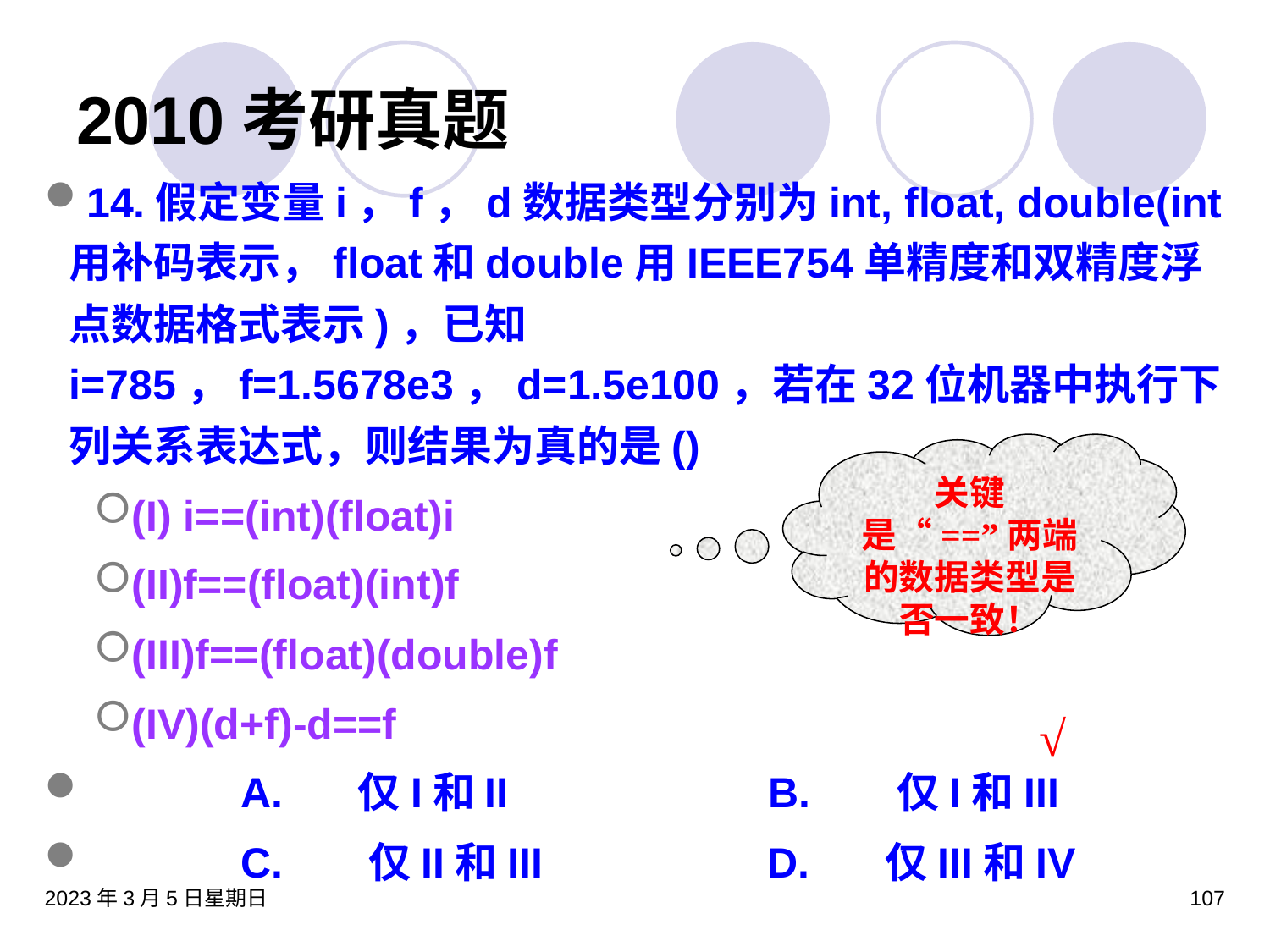

# 2010考研真题
14.假定变量i，f，d数据类型分别为int, float, double(int用补码表示，float和double用IEEE754单精度和双精度浮点数据格式表示)，已知i=785，f=1.5678e3，d=1.5e100，若在32位机器中执行下列关系表达式，则结果为真的是()
(I) i==(int)(float)i
(II)f==(float)(int)f
(III)f==(float)(double)f
(IV)(d+f)-d==f
             A.      仅I和II                      B.       仅I和III
             C.       仅II和III                   D.      仅III和IV
关键是“==”两端的数据类型是否一致！
√
2023年3月5日星期日
107